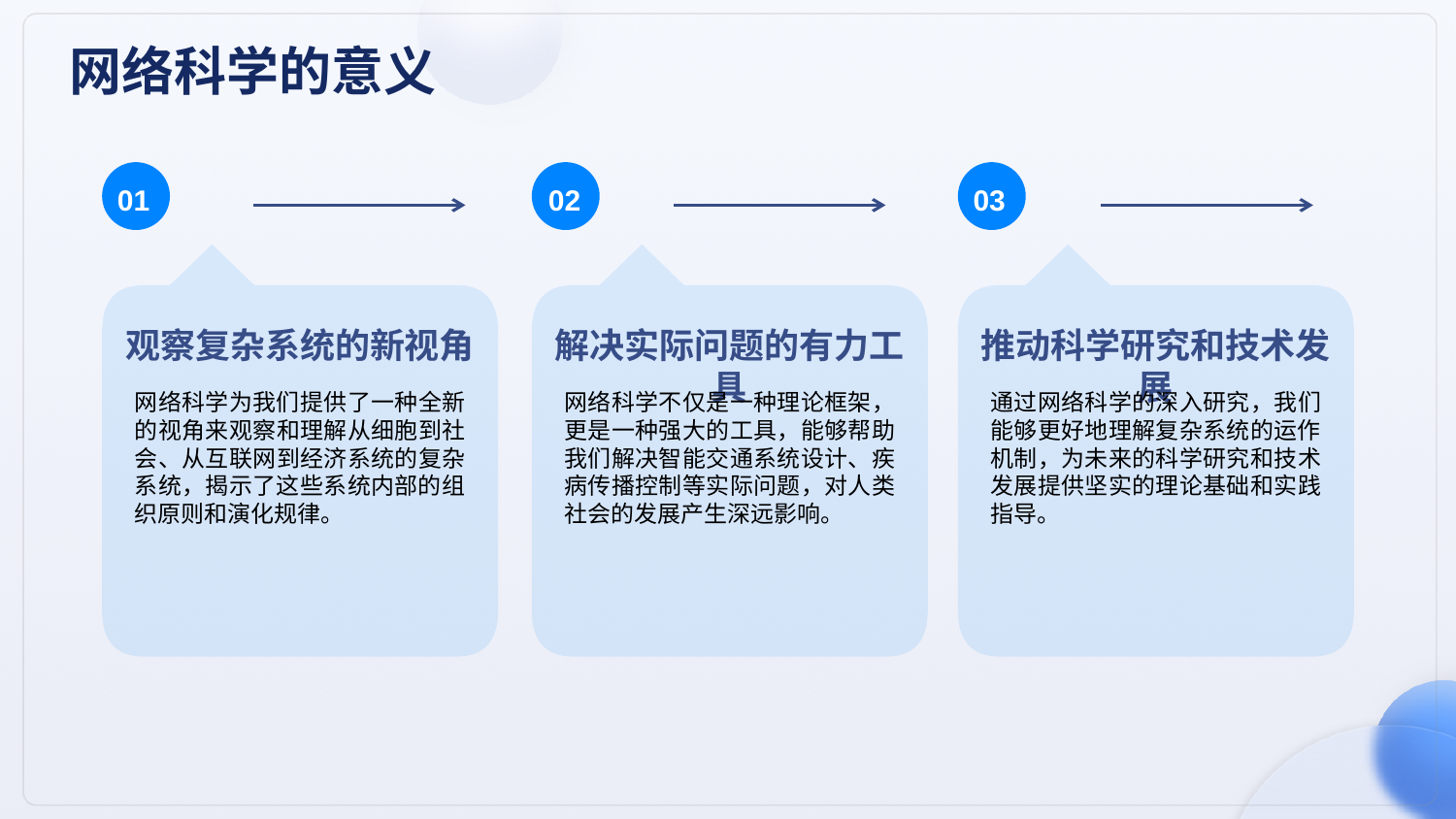

网络科学的意义

01
02
03

观察复杂系统的新视角
解决实际问题的有力工具
推动科学研究和技术发展
网络科学为我们提供了一种全新的视角来观察和理解从细胞到社会、从互联网到经济系统的复杂系统，揭示了这些系统内部的组织原则和演化规律。
网络科学不仅是一种理论框架，更是一种强大的工具，能够帮助我们解决智能交通系统设计、疾病传播控制等实际问题，对人类社会的发展产生深远影响。
通过网络科学的深入研究，我们能够更好地理解复杂系统的运作机制，为未来的科学研究和技术发展提供坚实的理论基础和实践指导。